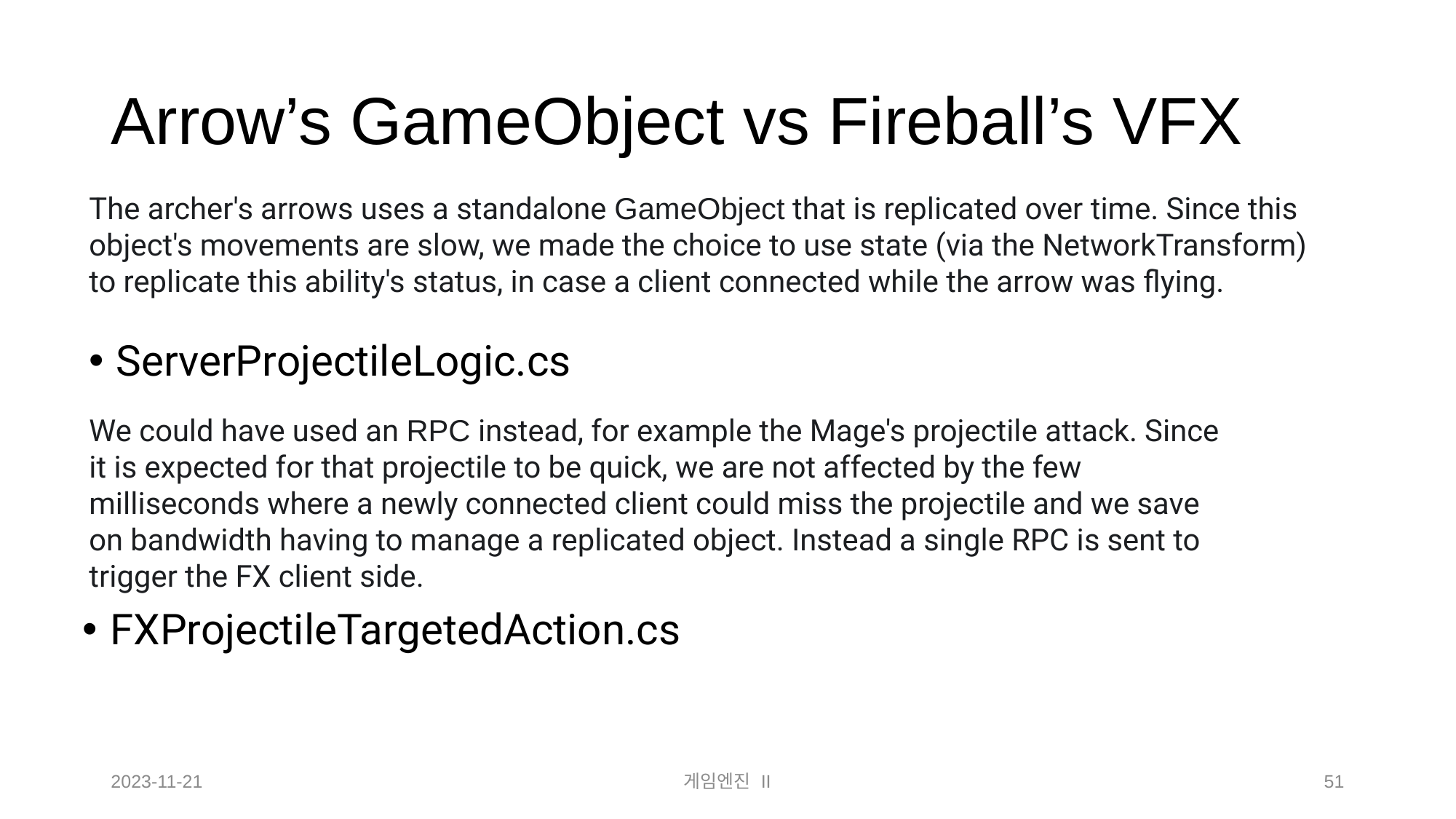

# Arrow’s GameObject vs Fireball’s VFX
The archer's arrows uses a standalone GameObject that is replicated over time. Since this object's movements are slow, we made the choice to use state (via the NetworkTransform) to replicate this ability's status, in case a client connected while the arrow was flying.
ServerProjectileLogic.cs
We could have used an RPC instead, for example the Mage's projectile attack. Since it is expected for that projectile to be quick, we are not affected by the few milliseconds where a newly connected client could miss the projectile and we save on bandwidth having to manage a replicated object. Instead a single RPC is sent to trigger the FX client side.
FXProjectileTargetedAction.cs
2023-11-21
게임엔진 II
51